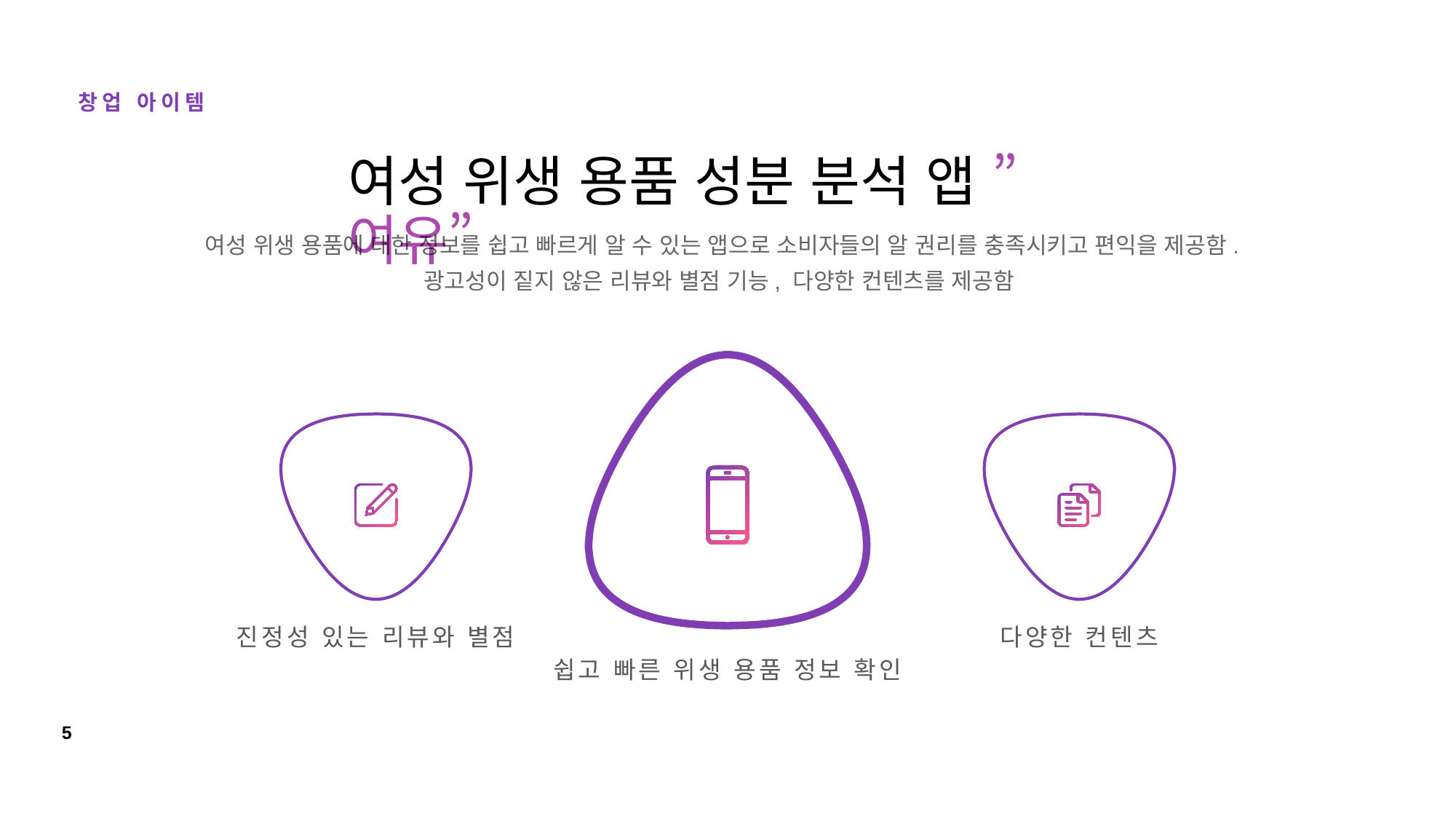

창업 아이템
여성 위생 용품 성분 분석 앱 ”여유”
여성 위생 용품에 대한 정보를 쉽고 빠르게 알 수 있는 앱으로 소비자들의 알 권리를 충족시키고 편익을 제공함.
광고성이 짙지 않은 리뷰와 별점 기능, 다양한 컨텐츠를 제공함

진정성 있는 리뷰와 별점
다양한 컨텐츠
쉽고 빠른 위생 용품 정보 확인